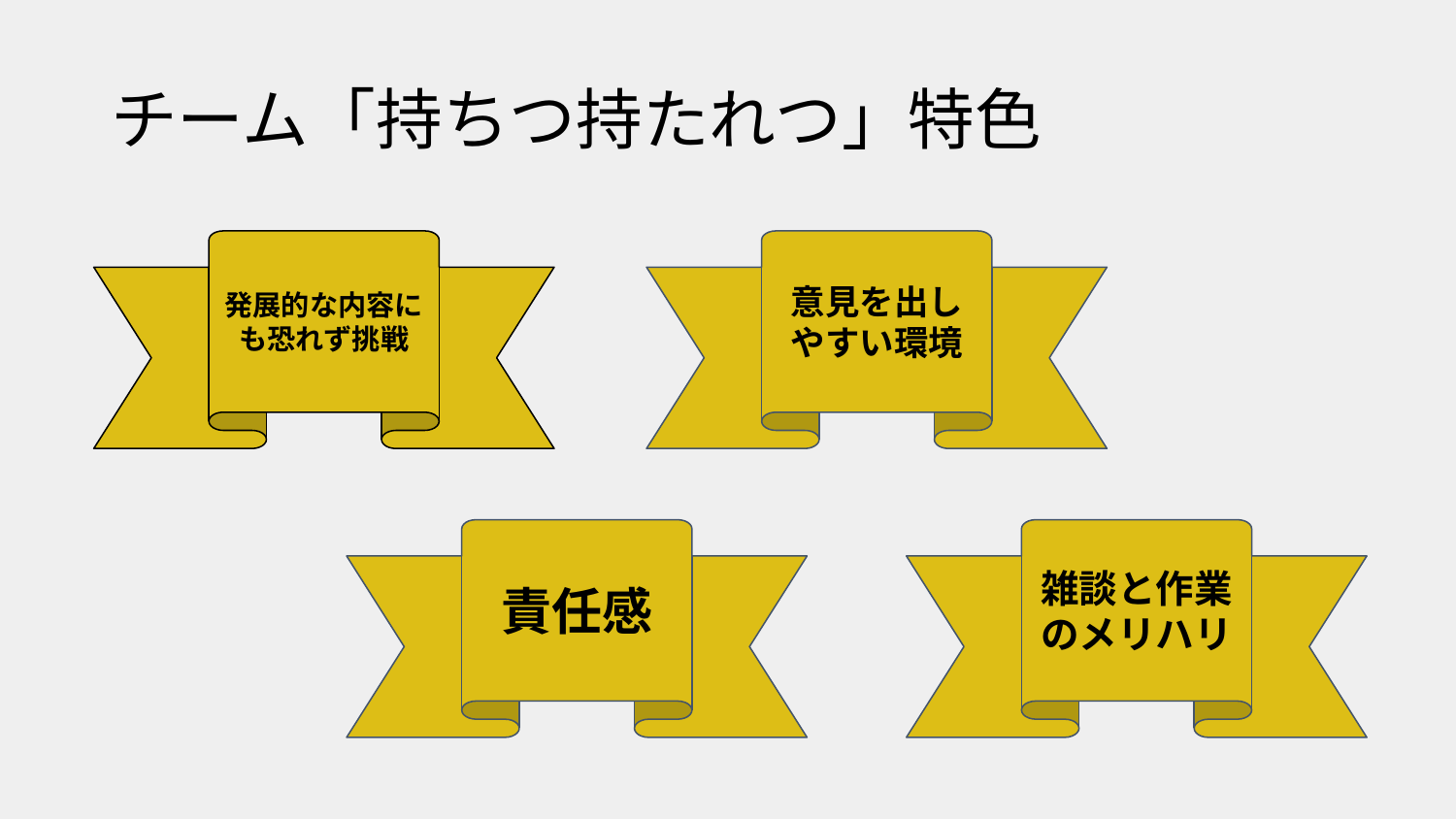

# チーム「持ちつ持たれつ」特色
発展的な内容にも恐れず挑戦
意見を出しやすい環境
責任感
雑談と作業のメリハリ